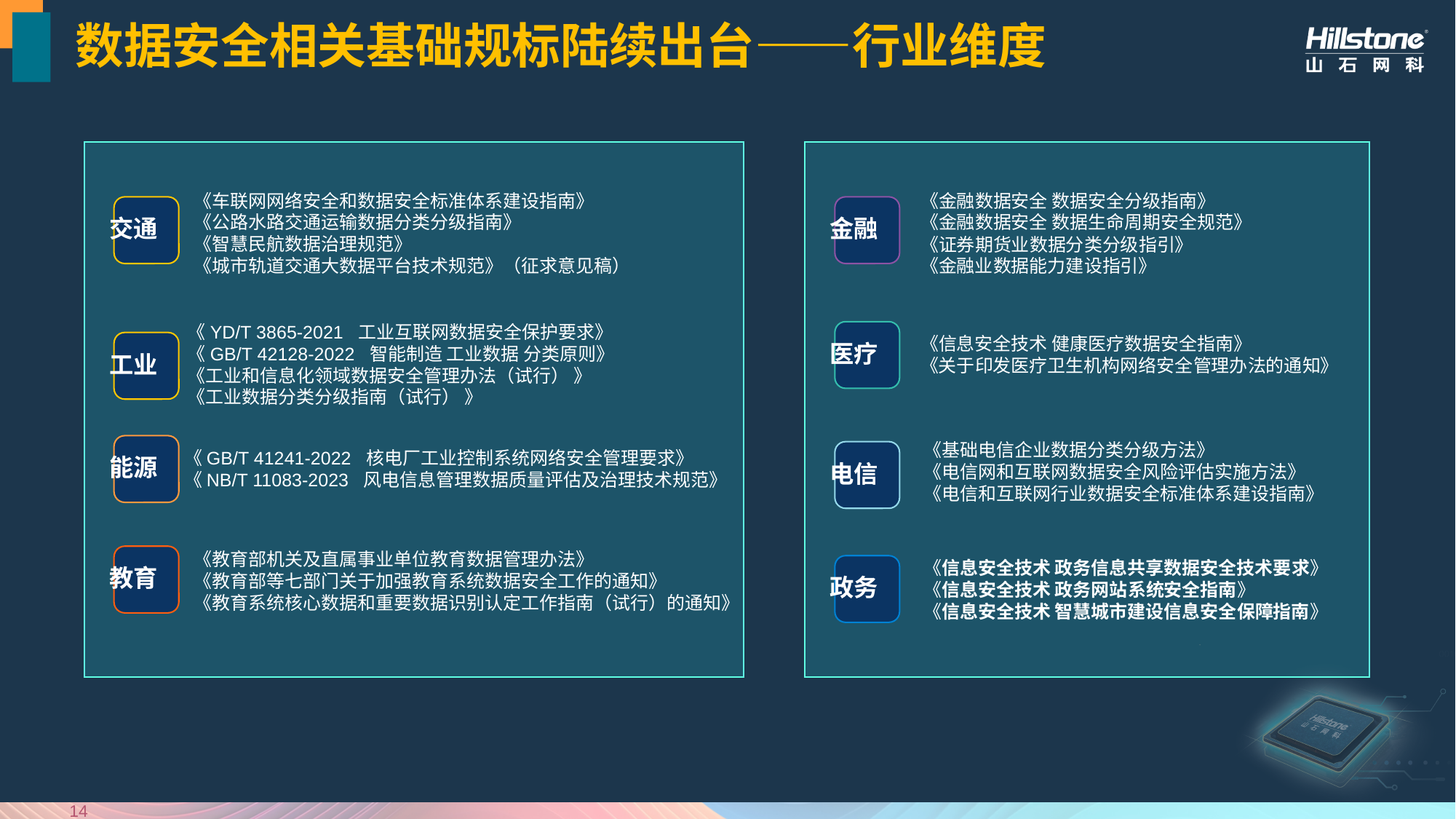

# 数据安全相关基础规标陆续出台——行业维度

《车联网网络安全和数据安全标准体系建设指南》
《公路水路交通运输数据分类分级指南》
《智慧民航数据治理规范》
《城市轨道交通大数据平台技术规范》（征求意见稿）
《金融数据安全 数据安全分级指南》
《金融数据安全 数据生命周期安全规范》
《证券期货业数据分类分级指引》
《金融业数据能力建设指引》

交通
金融
《YD/T 3865-2021  工业互联网数据安全保护要求》
《GB/T 42128-2022  智能制造 工业数据 分类原则》
《工业和信息化领域数据安全管理办法（试行） 》
《工业数据分类分级指南（试行） 》

《信息安全技术 健康医疗数据安全指南》
《关于印发医疗卫生机构网络安全管理办法的通知》

医疗
工业
《基础电信企业数据分类分级方法》
《电信网和互联网数据安全风险评估实施方法》
《电信和互联网行业数据安全标准体系建设指南》

《GB/T 41241-2022  核电厂工业控制系统网络安全管理要求》
《NB/T 11083-2023  风电信息管理数据质量评估及治理技术规范》

能源
电信
《教育部机关及直属事业单位教育数据管理办法》
《教育部等七部门关于加强教育系统数据安全工作的通知》
《教育系统核心数据和重要数据识别认定工作指南（试行）的通知》

《信息安全技术 政务信息共享数据安全技术要求》
《信息安全技术 政务网站系统安全指南》
《信息安全技术 智慧城市建设信息安全保障指南》

教育
政务